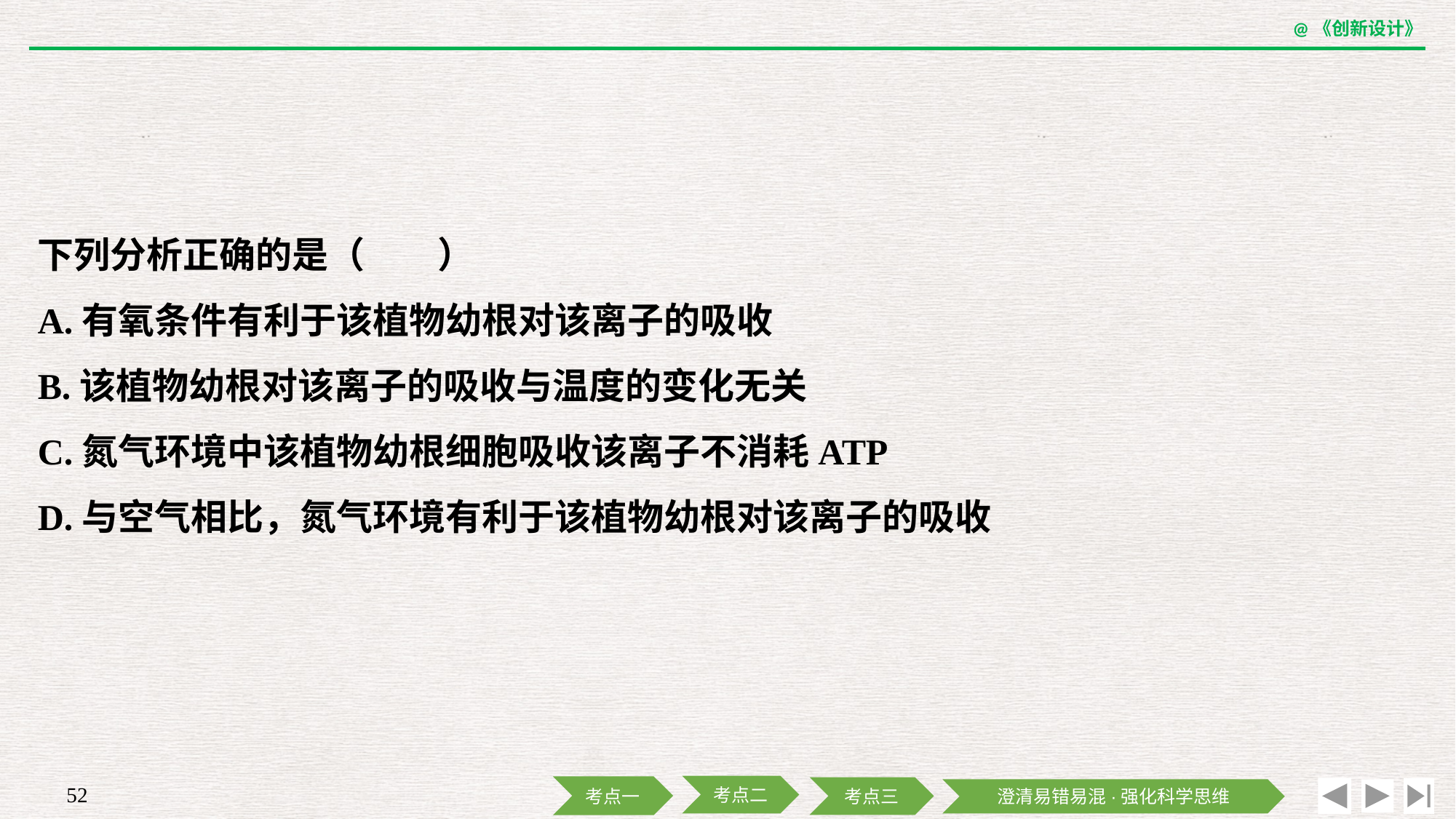

下列分析正确的是（　　）
A.有氧条件有利于该植物幼根对该离子的吸收
B.该植物幼根对该离子的吸收与温度的变化无关
C.氮气环境中该植物幼根细胞吸收该离子不消耗ATP
D.与空气相比，氮气环境有利于该植物幼根对该离子的吸收